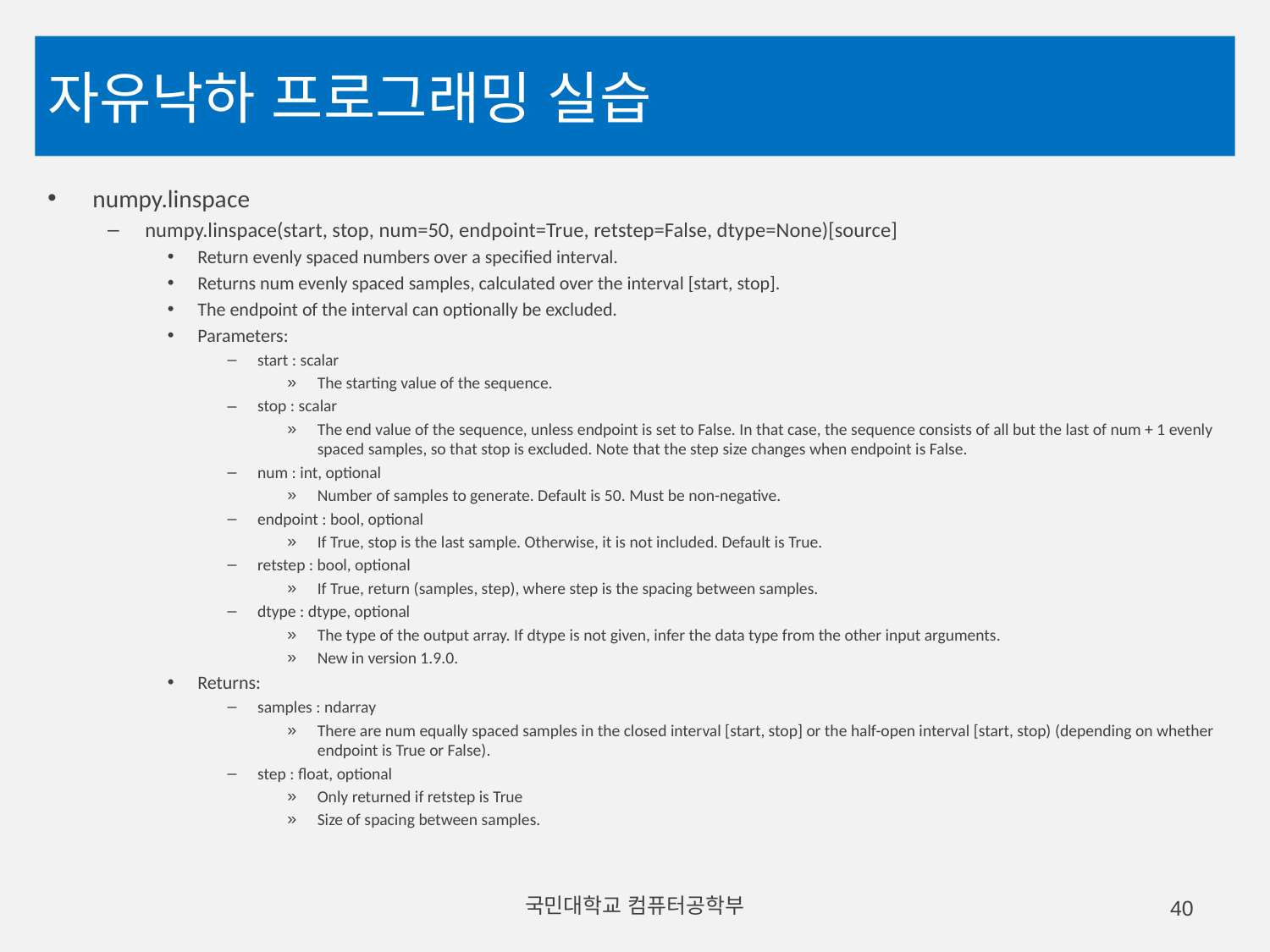

# 자유낙하 프로그래밍 실습
numpy.linspace
numpy.linspace(start, stop, num=50, endpoint=True, retstep=False, dtype=None)[source]
Return evenly spaced numbers over a specified interval.
Returns num evenly spaced samples, calculated over the interval [start, stop].
The endpoint of the interval can optionally be excluded.
Parameters:
start : scalar
The starting value of the sequence.
stop : scalar
The end value of the sequence, unless endpoint is set to False. In that case, the sequence consists of all but the last of num + 1 evenly spaced samples, so that stop is excluded. Note that the step size changes when endpoint is False.
num : int, optional
Number of samples to generate. Default is 50. Must be non-negative.
endpoint : bool, optional
If True, stop is the last sample. Otherwise, it is not included. Default is True.
retstep : bool, optional
If True, return (samples, step), where step is the spacing between samples.
dtype : dtype, optional
The type of the output array. If dtype is not given, infer the data type from the other input arguments.
New in version 1.9.0.
Returns:
samples : ndarray
There are num equally spaced samples in the closed interval [start, stop] or the half-open interval [start, stop) (depending on whether endpoint is True or False).
step : float, optional
Only returned if retstep is True
Size of spacing between samples.
국민대학교 컴퓨터공학부
40